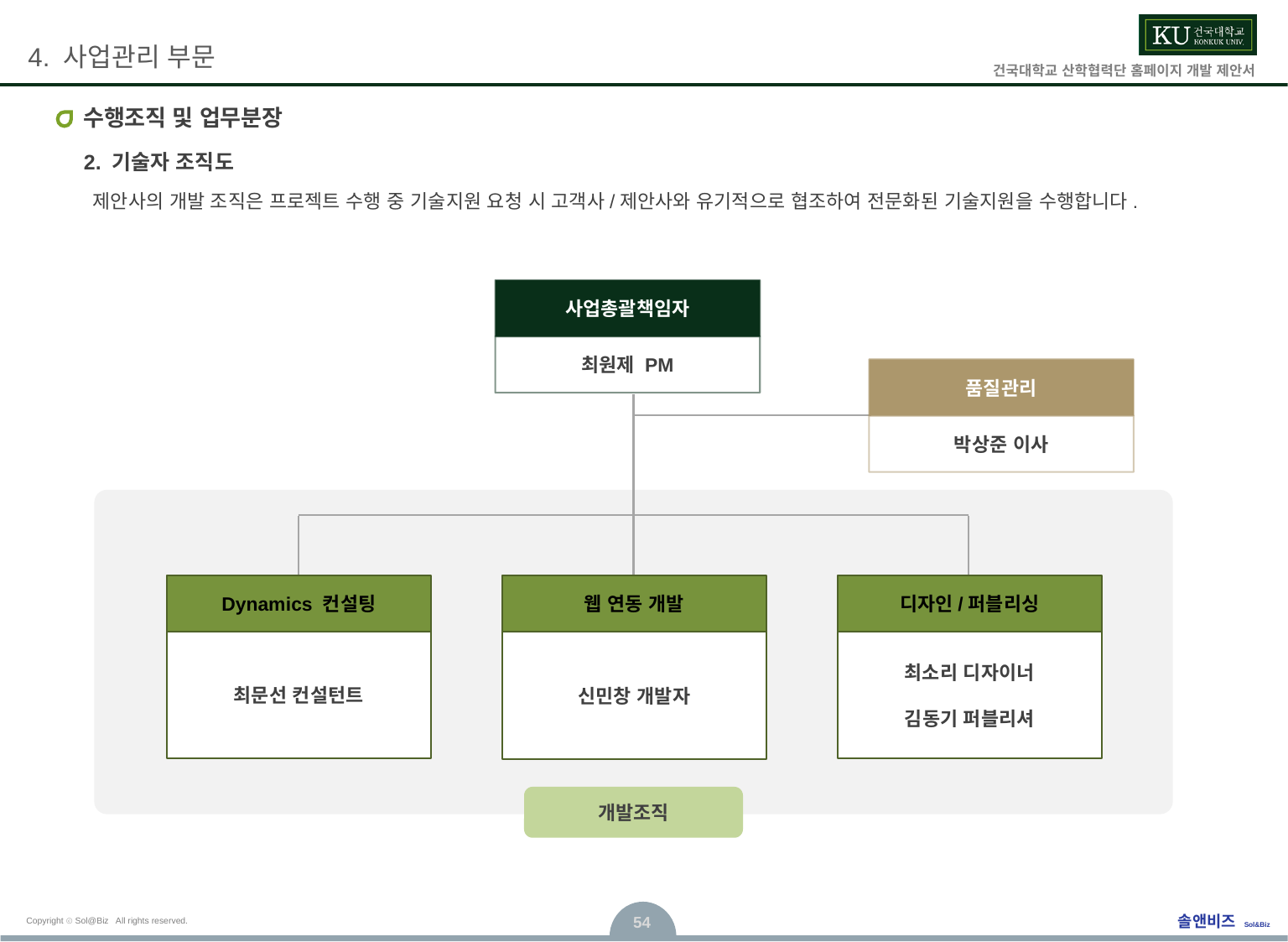

# 수행조직 및 업무분장
2. 기술자 조직도
제안사의 개발 조직은 프로젝트 수행 중 기술지원 요청 시 고객사/제안사와 유기적으로 협조하여 전문화된 기술지원을 수행합니다.
사업총괄책임자
최원제 PM
품질관리
박상준 이사

Dynamics 컨설팅
최문선 컨설턴트
웹 연동 개발

신민창 개발자

디자인/퍼블리싱
최소리 디자이너

김동기 퍼블리셔
개발조직